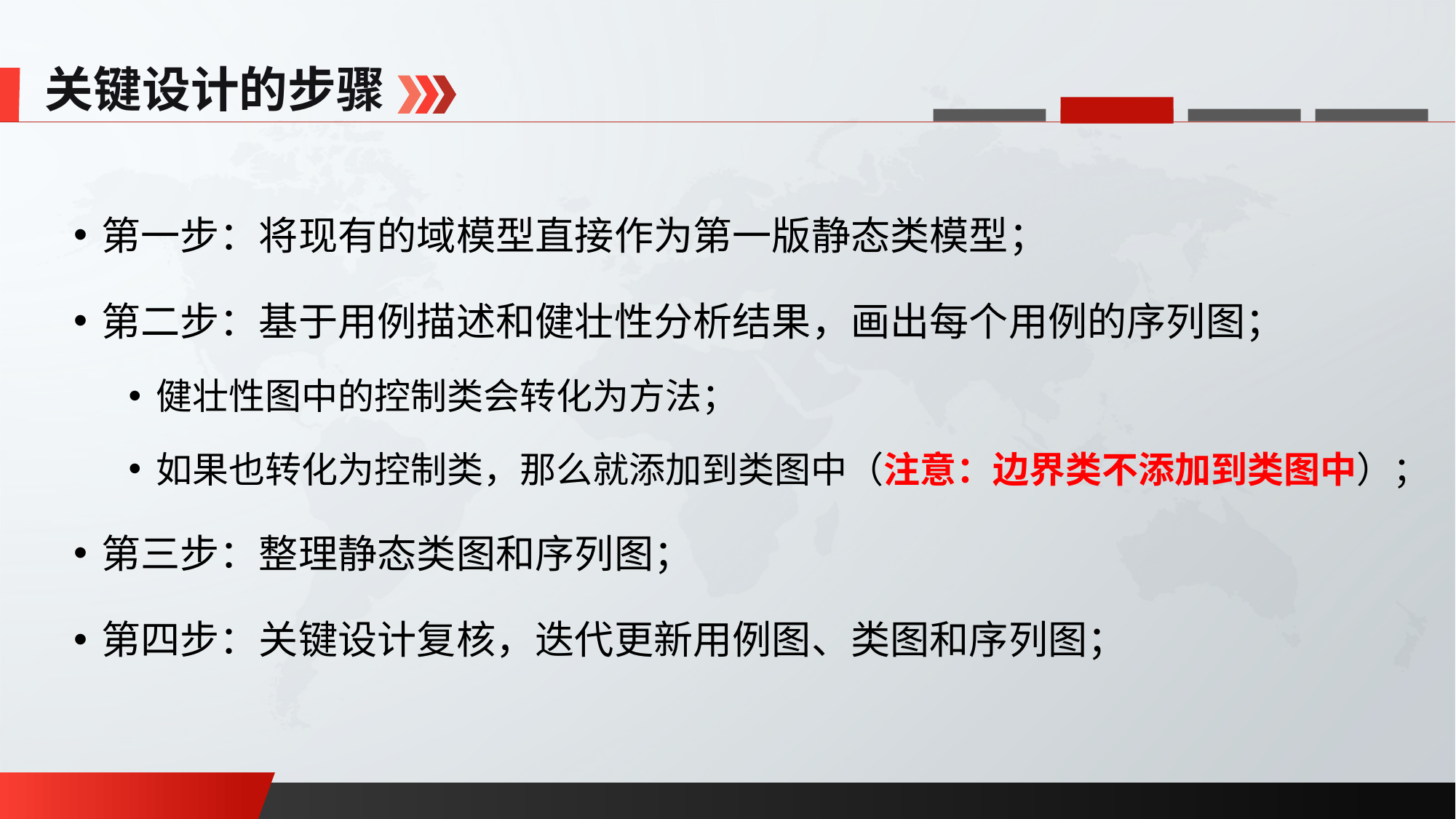

关键设计的步骤

第一步：将现有的域模型直接作为第一版静态类模型；
第二步：基于用例描述和健壮性分析结果，画出每个用例的序列图；
健壮性图中的控制类会转化为方法；
如果也转化为控制类，那么就添加到类图中（注意：边界类不添加到类图中）；
第三步：整理静态类图和序列图；
第四步：关键设计复核，迭代更新用例图、类图和序列图；